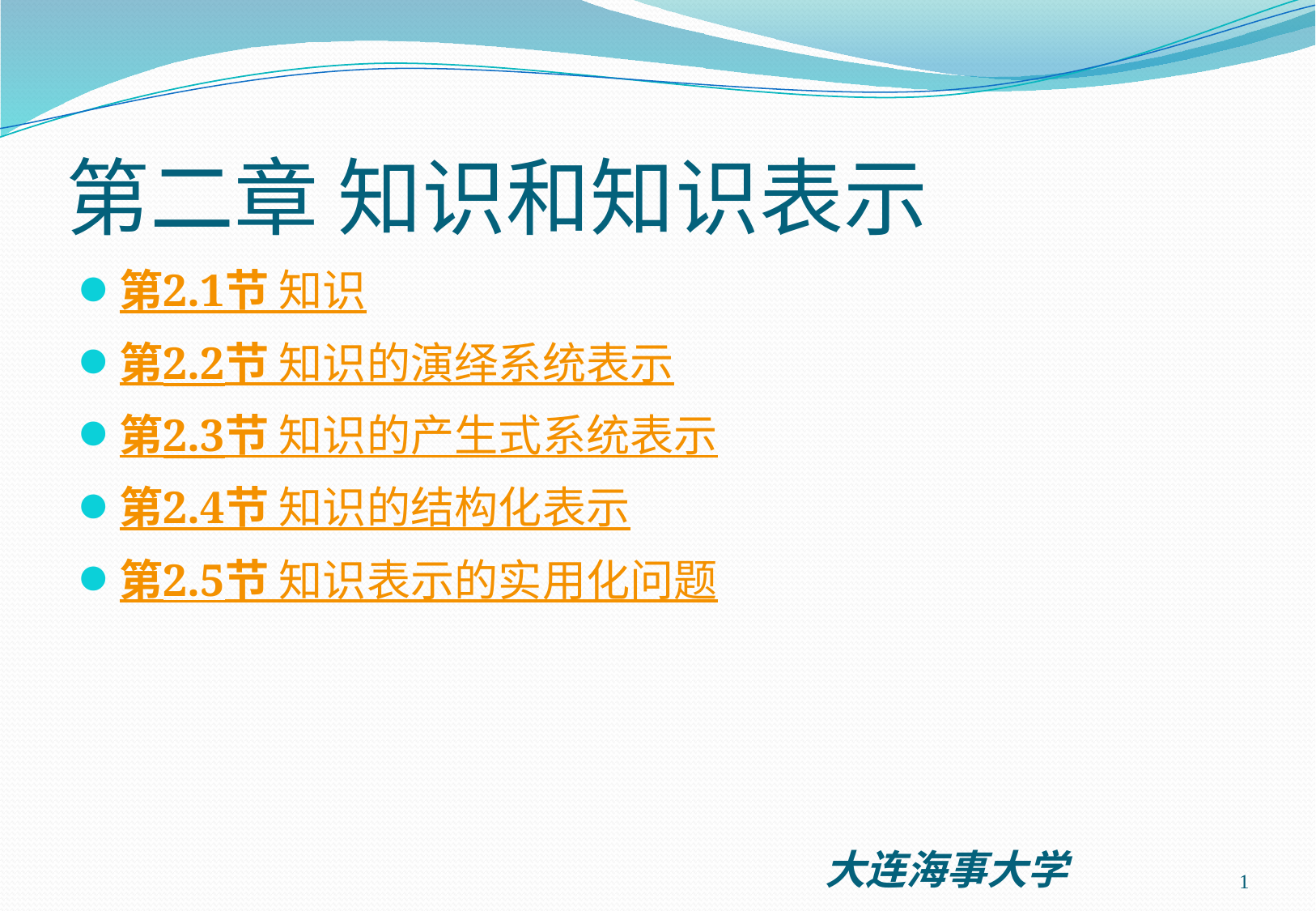

# 第二章 知识和知识表示
第2.1节 知识
第2.2节 知识的演绎系统表示
第2.3节 知识的产生式系统表示
第2.4节 知识的结构化表示
第2.5节 知识表示的实用化问题

1